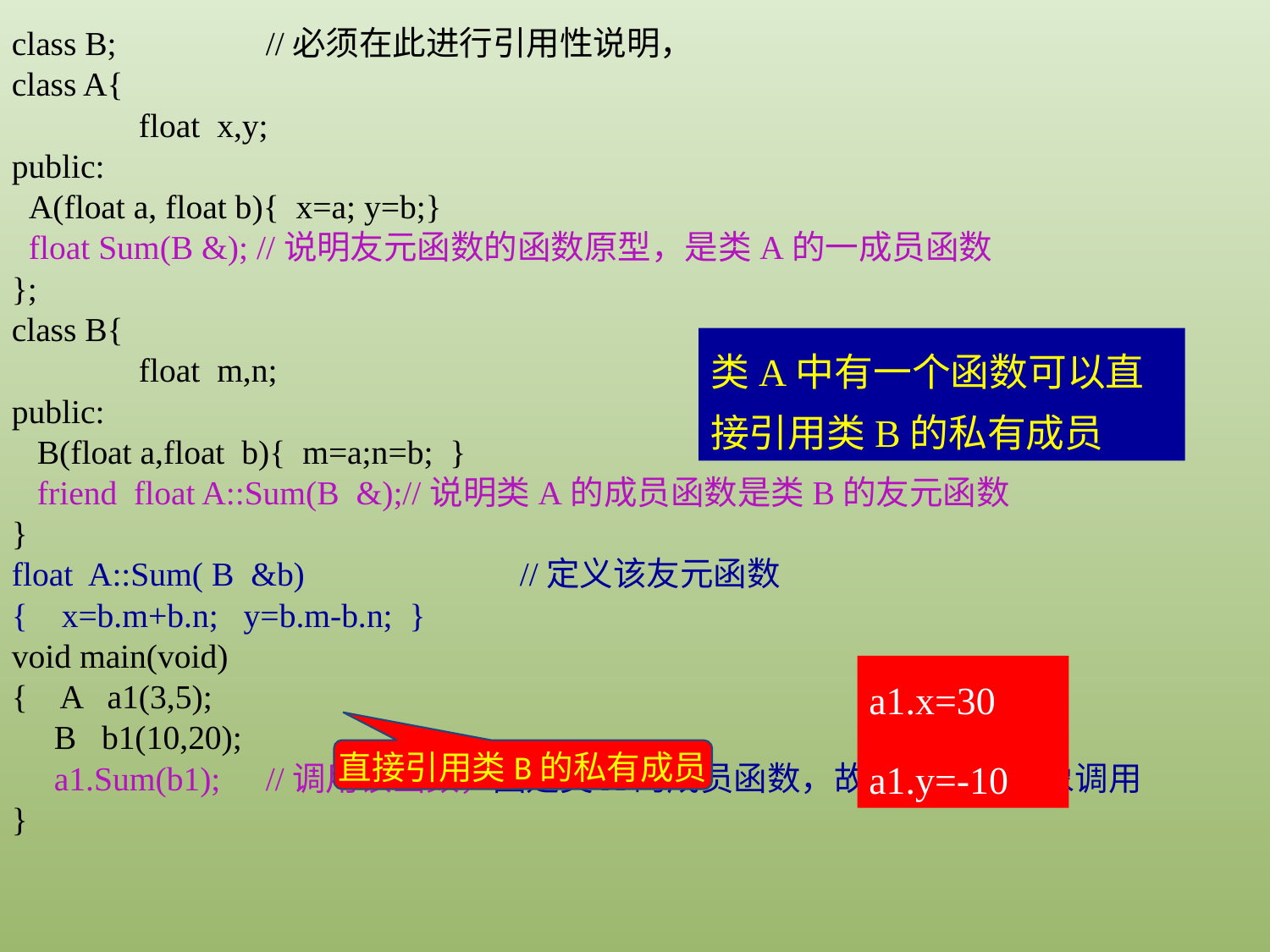

class B;		//必须在此进行引用性说明，
class A{
	float  x,y;
public:
  A(float a, float b){  x=a; y=b;}
  float Sum(B &); //说明友元函数的函数原型，是类A的一成员函数
};
class B{
	float  m,n;
public:
   B(float a,float  b){  m=a;n=b;  }
   friend  float A::Sum(B  &);//说明类A的成员函数是类B的友元函数
}
float  A::Sum( B  &b)		//定义该友元函数
{    x=b.m+b.n;   y=b.m-b.n;  }
void main(void)
{    A   a1(3,5);
     B   b1(10,20);
     a1.Sum(b1);	//调用该函数，因是类A的成员函数，故用类A的对象调用
}
类A中有一个函数可以直接引用类B的私有成员
a1.x=30
a1.y=-10
直接引用类B的私有成员
774